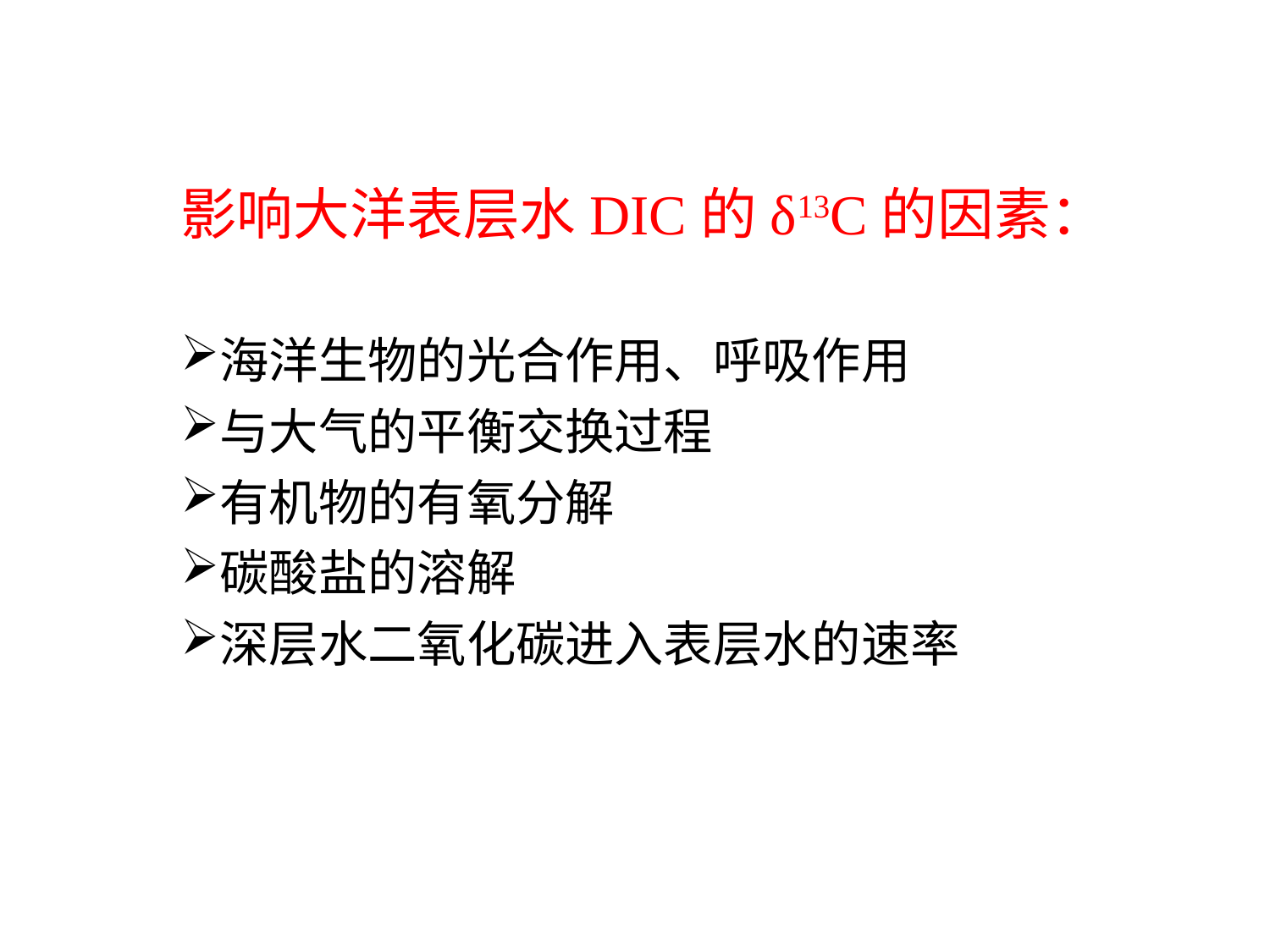

影响大洋表层水DIC的δ13C的因素：

海洋生物的光合作用、呼吸作用
与大气的平衡交换过程
有机物的有氧分解
碳酸盐的溶解
深层水二氧化碳进入表层水的速率